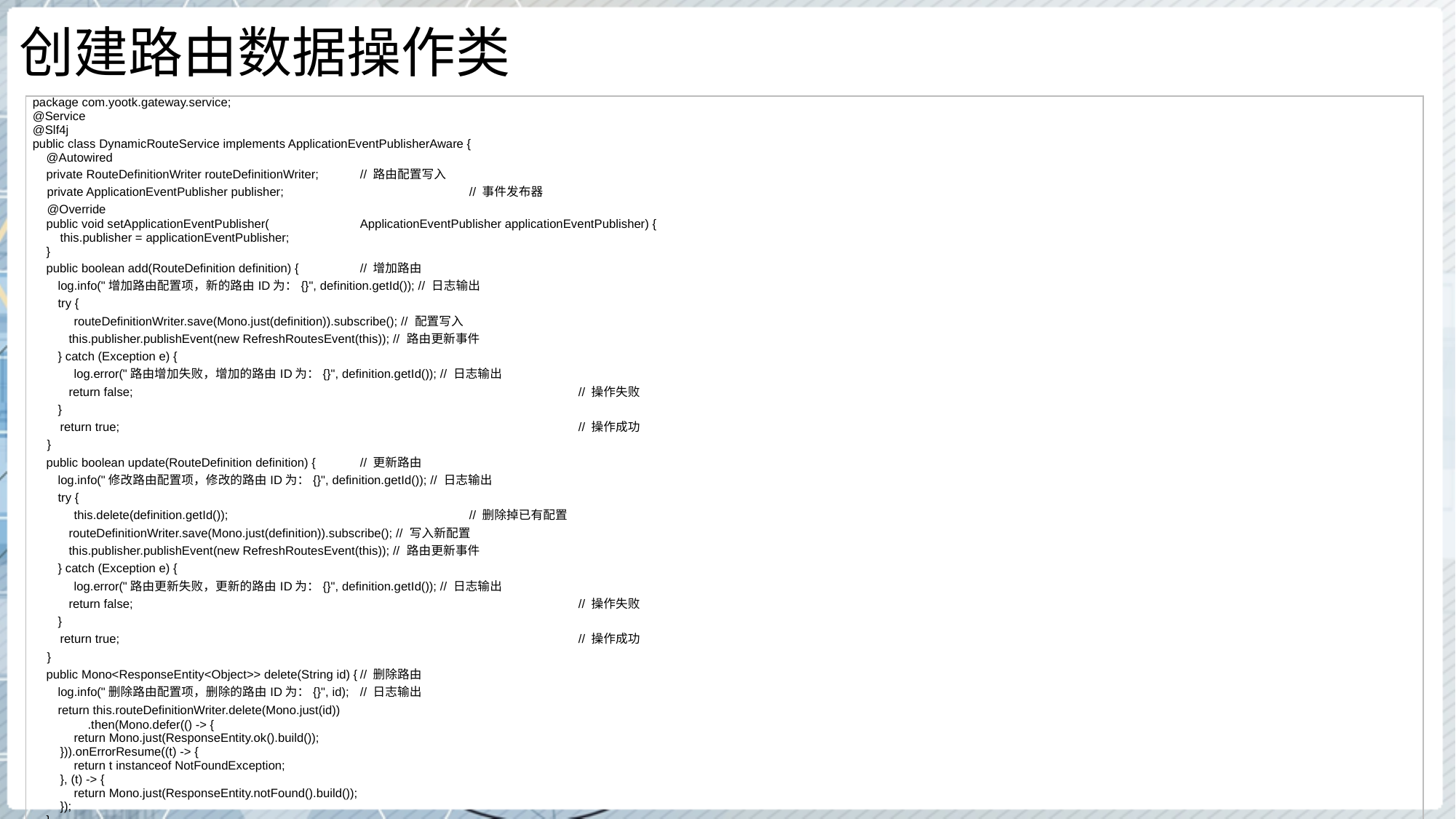

# 创建路由数据操作类
| package com.yootk.gateway.service; @Service @Slf4j public class DynamicRouteService implements ApplicationEventPublisherAware { @Autowired private RouteDefinitionWriter routeDefinitionWriter; // 路由配置写入 private ApplicationEventPublisher publisher; // 事件发布器 @Override public void setApplicationEventPublisher( ApplicationEventPublisher applicationEventPublisher) { this.publisher = applicationEventPublisher; } public boolean add(RouteDefinition definition) { // 增加路由 log.info("增加路由配置项，新的路由ID为：{}", definition.getId()); // 日志输出 try { routeDefinitionWriter.save(Mono.just(definition)).subscribe(); // 配置写入 this.publisher.publishEvent(new RefreshRoutesEvent(this)); // 路由更新事件 } catch (Exception e) { log.error("路由增加失败，增加的路由ID为：{}", definition.getId()); // 日志输出 return false; // 操作失败 } return true; // 操作成功 } public boolean update(RouteDefinition definition) { // 更新路由 log.info("修改路由配置项，修改的路由ID为：{}", definition.getId()); // 日志输出 try { this.delete(definition.getId()); // 删除掉已有配置 routeDefinitionWriter.save(Mono.just(definition)).subscribe(); // 写入新配置 this.publisher.publishEvent(new RefreshRoutesEvent(this)); // 路由更新事件 } catch (Exception e) { log.error("路由更新失败，更新的路由ID为：{}", definition.getId()); // 日志输出 return false; // 操作失败 } return true; // 操作成功 } public Mono<ResponseEntity<Object>> delete(String id) { // 删除路由 log.info("删除路由配置项，删除的路由ID为：{}", id); // 日志输出 return this.routeDefinitionWriter.delete(Mono.just(id)) .then(Mono.defer(() -> { return Mono.just(ResponseEntity.ok().build()); })).onErrorResume((t) -> { return t instanceof NotFoundException; }, (t) -> { return Mono.just(ResponseEntity.notFound().build()); }); } } |
| --- |